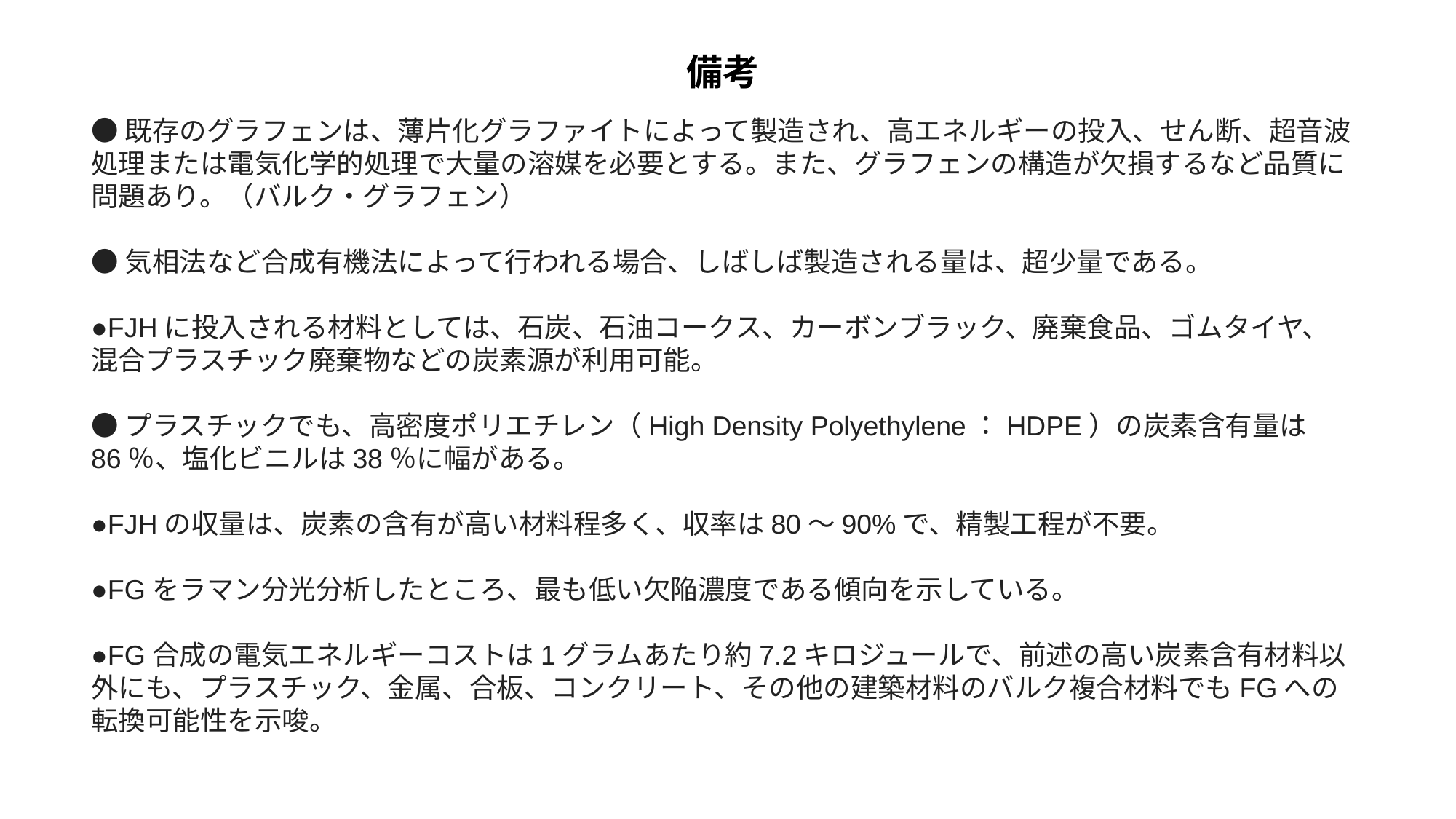

備考
●既存のグラフェンは、薄片化グラファイトによって製造され、高エネルギーの投入、せん断、超音波処理または電気化学的処理で大量の溶媒を必要とする。また、グラフェンの構造が欠損するなど品質に問題あり。（バルク・グラフェン）

●気相法など合成有機法によって行われる場合、しばしば製造される量は、超少量である。

●FJHに投入される材料としては、石炭、石油コークス、カーボンブラック、廃棄食品、ゴムタイヤ、混合プラスチック廃棄物などの炭素源が利用可能。

●プラスチックでも、高密度ポリエチレン（High Density Polyethylene：HDPE）の炭素含有量は86％、塩化ビニルは38％に幅がある。

●FJHの収量は、炭素の含有が高い材料程多く、収率は80〜90%で、精製工程が不要。

●FGをラマン分光分析したところ、最も低い欠陥濃度である傾向を示している。

●FG合成の電気エネルギーコストは1グラムあたり約7.2キロジュールで、前述の高い炭素含有材料以外にも、プラスチック、金属、合板、コンクリート、その他の建築材料のバルク複合材料でもFGへの転換可能性を示唆。